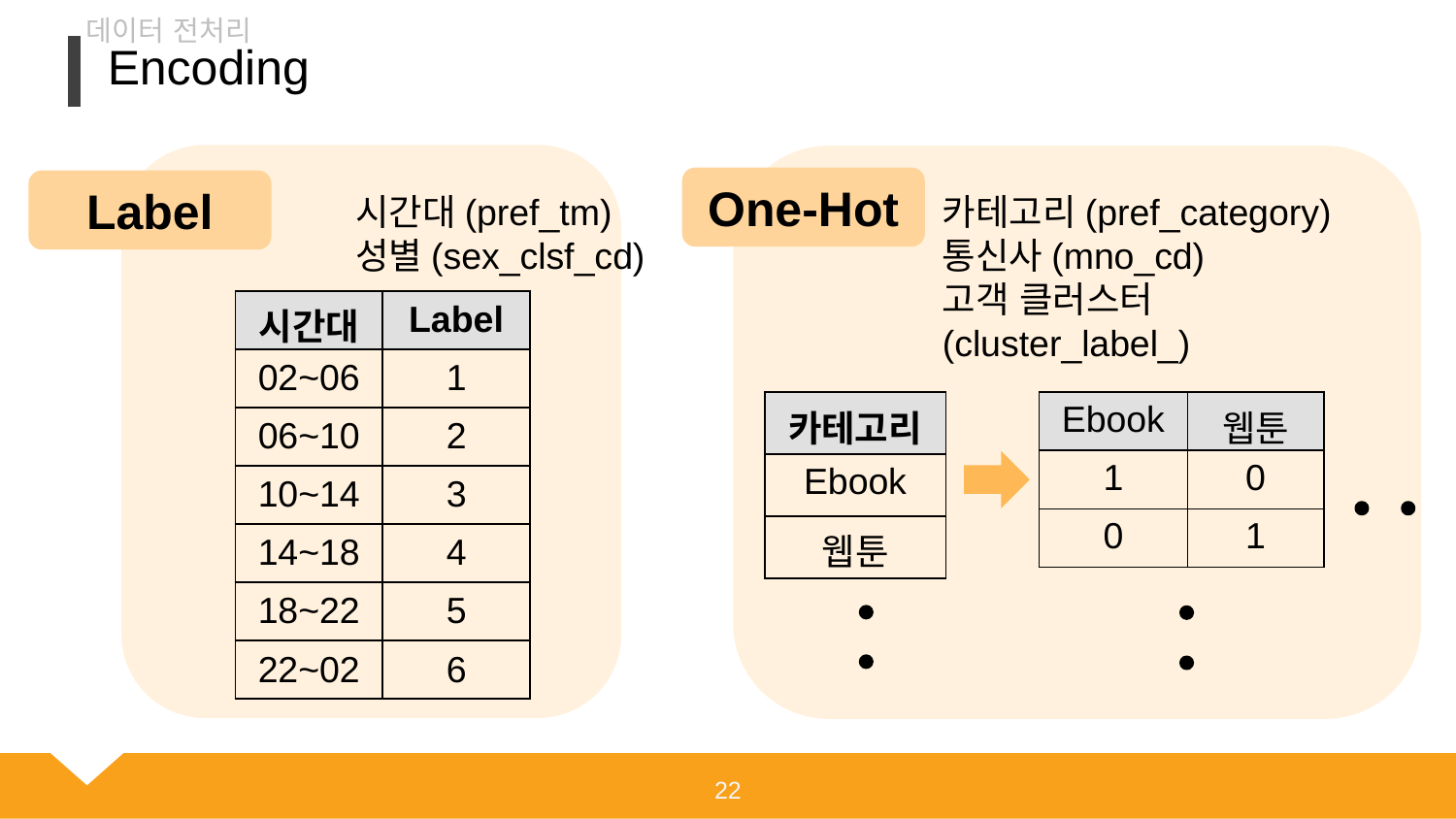

데이터 전처리
Encoding

One-Hot
Label
카테고리(pref_category)
통신사(mno_cd)
고객 클러스터 (cluster_label_)
시간대(pref_tm)
성별(sex_clsf_cd)
| 시간대 | Label |
| --- | --- |
| 02~06 | 1 |
| 06~10 | 2 |
| 10~14 | 3 |
| 14~18 | 4 |
| 18~22 | 5 |
| 22~02 | 6 |
| 카테고리 |
| --- |
| Ebook |
| 웹툰 |
| Ebook | 웹툰 |
| --- | --- |
| 1 | 0 |
| 0 | 1 |

22